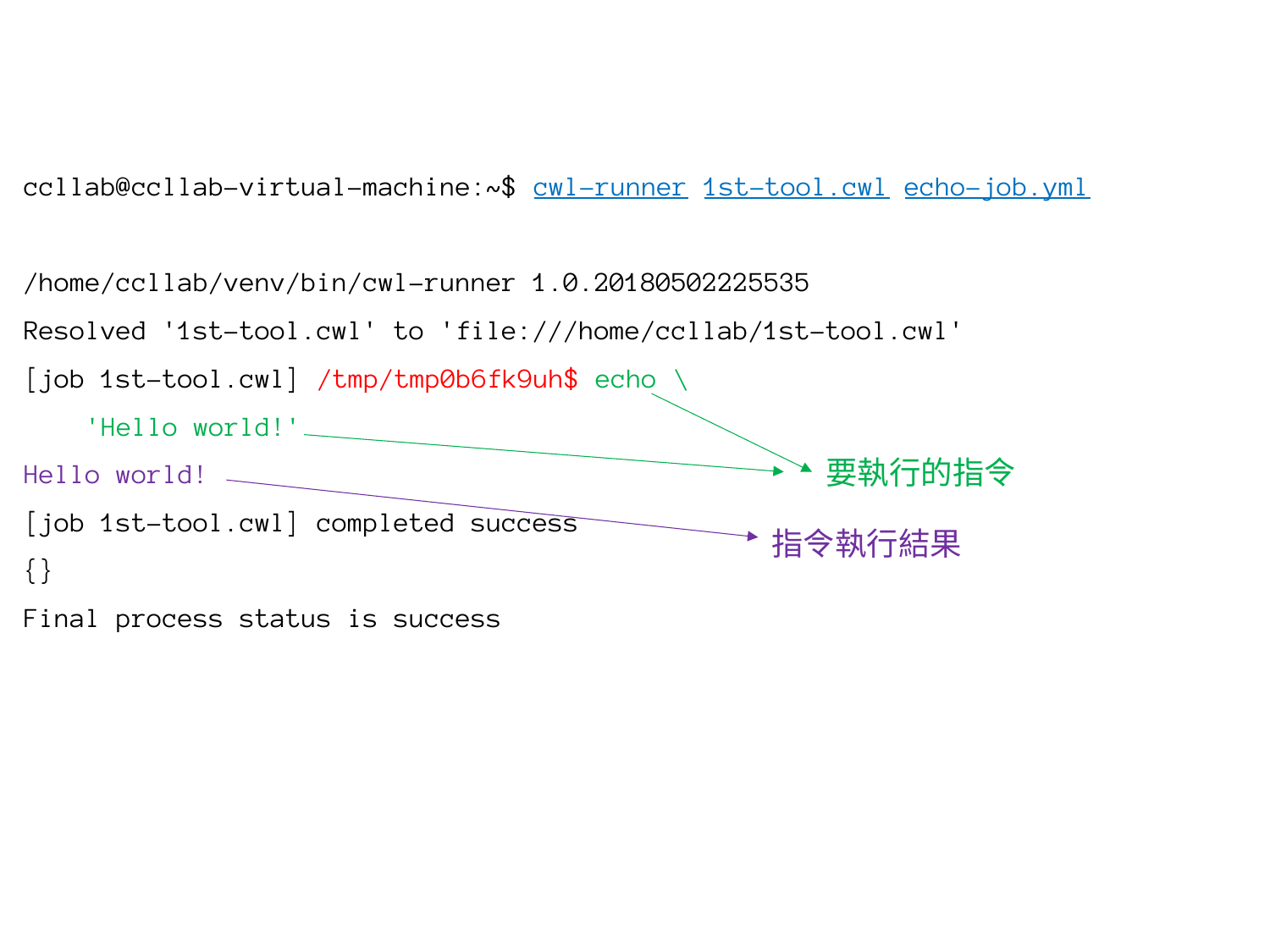

ccllab@ccllab-virtual-machine:~$ cwl-runner 1st-tool.cwl echo-job.yml

/home/ccllab/venv/bin/cwl-runner 1.0.20180502225535
Resolved '1st-tool.cwl' to 'file:///home/ccllab/1st-tool.cwl'
[job 1st-tool.cwl] /tmp/tmp0b6fk9uh$ echo \
    'Hello world!'
Hello world!
[job 1st-tool.cwl] completed success
{}
Final process status is success

要執行的指令
指令執行結果